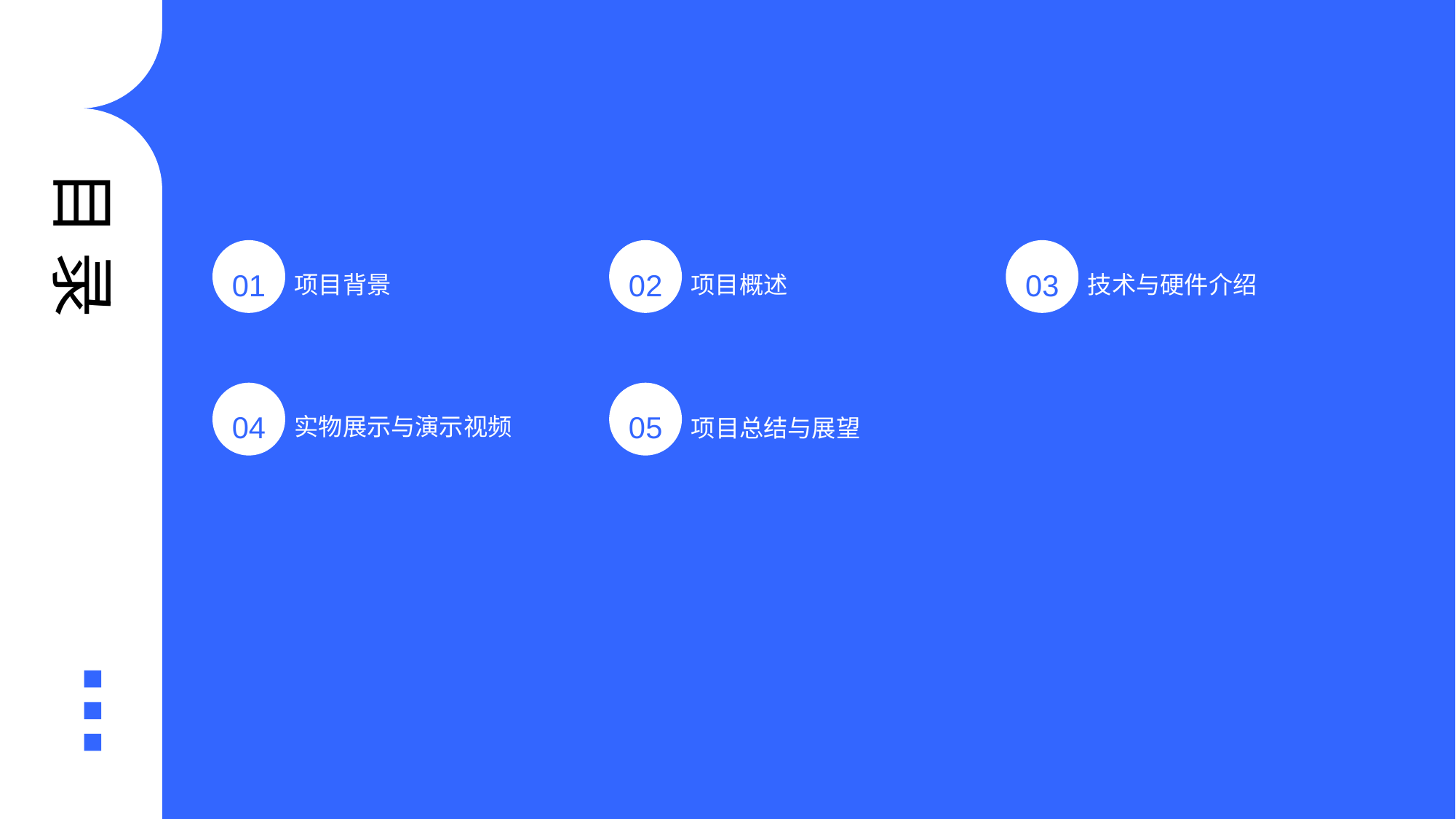

目 录

项目背景

项目概述

技术与硬件介绍
01
02
03

实物展示与演示视频

项目总结与展望
04
05